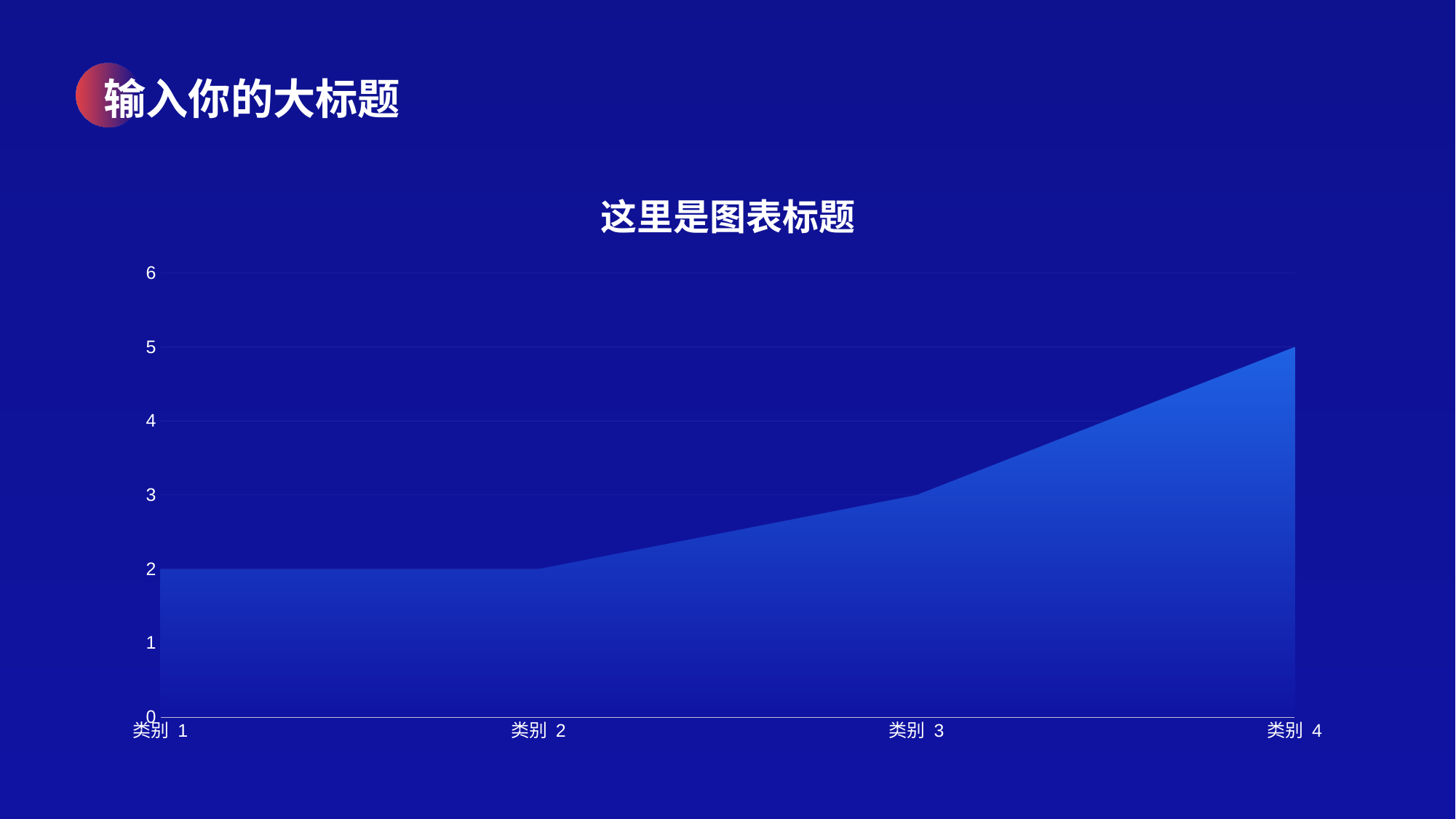

输入你的大标题

### Chart: 这里是图表标题

| Category | 系列 3 |
|---|---|
| 类别 1 | 2.0 |
| 类别 2 | 2.0 |
| 类别 3 | 3.0 |
| 类别 4 | 5.0 |